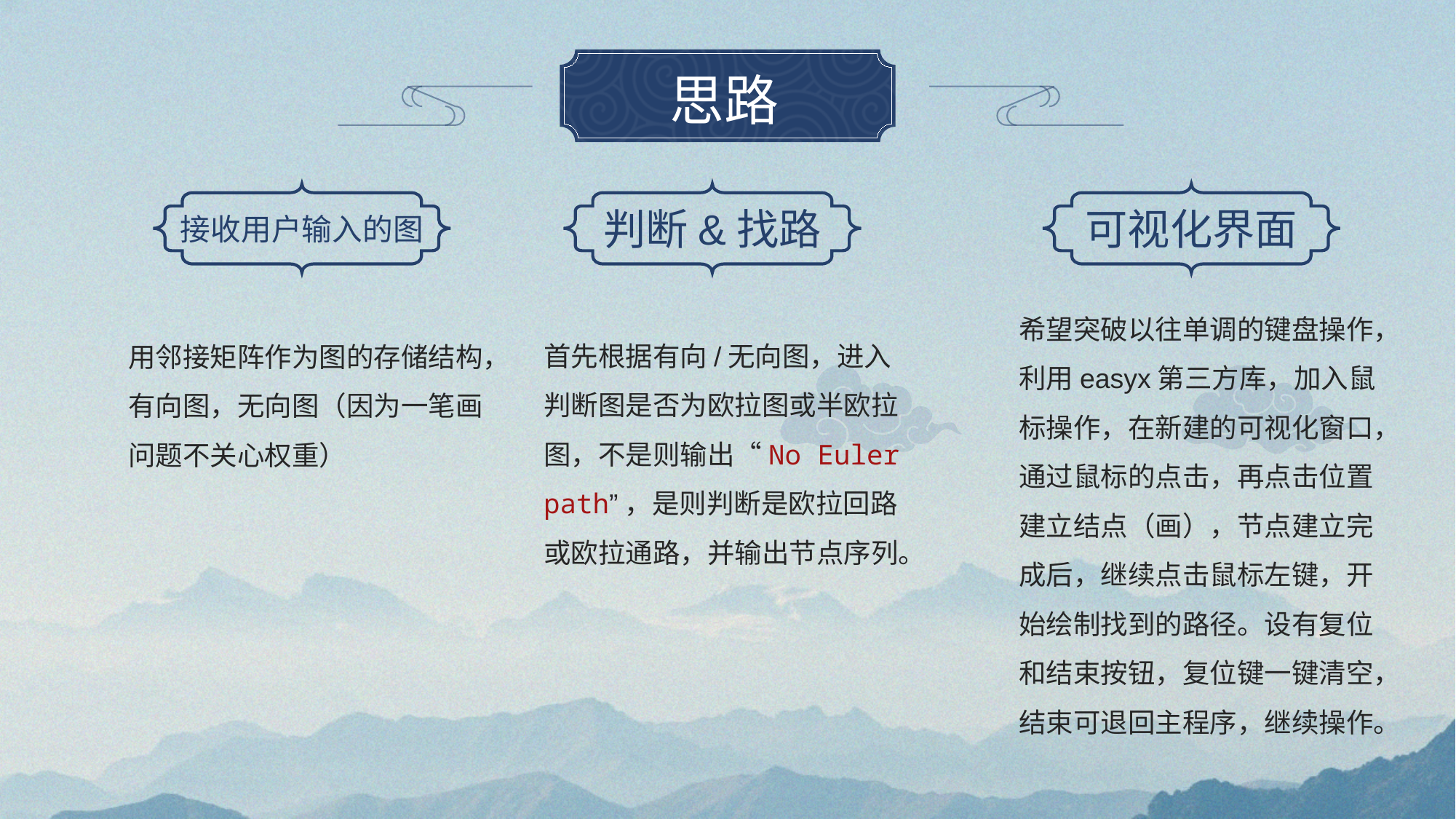

# 思路

判断&找路
可视化界面
接收用户输入的图
希望突破以往单调的键盘操作，利用easyx第三方库，加入鼠标操作，在新建的可视化窗口，通过鼠标的点击，再点击位置建立结点（画），节点建立完成后，继续点击鼠标左键，开始绘制找到的路径。设有复位和结束按钮，复位键一键清空，结束可退回主程序，继续操作。
首先根据有向/无向图，进入判断图是否为欧拉图或半欧拉图，不是则输出“No Euler path”，是则判断是欧拉回路或欧拉通路，并输出节点序列。
用邻接矩阵作为图的存储结构，有向图，无向图（因为一笔画问题不关心权重）